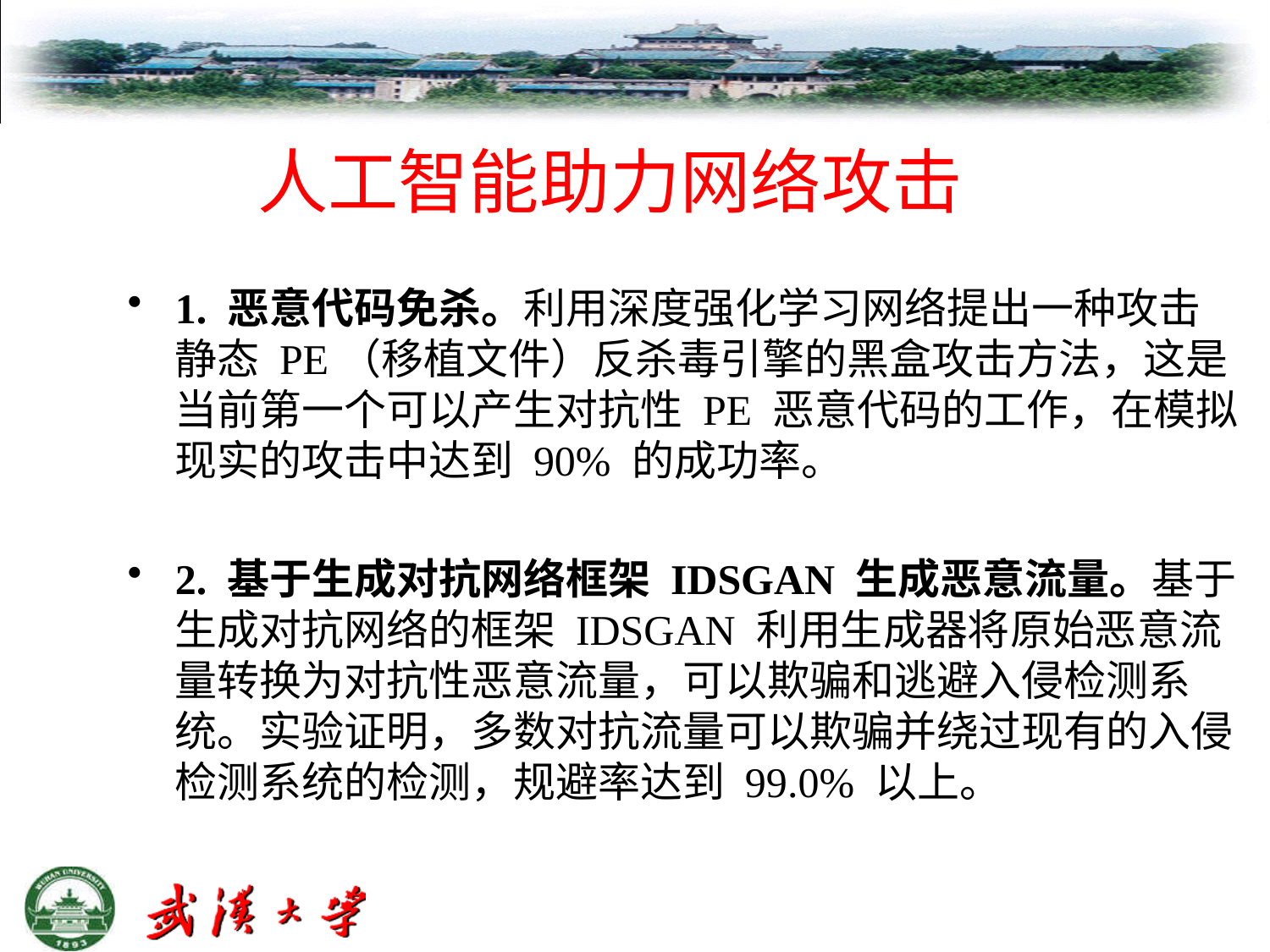

# 人工智能助力网络攻击
1. 恶意代码免杀。利用深度强化学习网络提出一种攻击静态 PE（移植文件）反杀毒引擎的黑盒攻击方法，这是当前第一个可以产生对抗性 PE 恶意代码的工作，在模拟现实的攻击中达到 90% 的成功率。

2. 基于生成对抗网络框架 IDSGAN 生成恶意流量。基于生成对抗网络的框架 IDSGAN 利用生成器将原始恶意流量转换为对抗性恶意流量，可以欺骗和逃避入侵检测系统。实验证明，多数对抗流量可以欺骗并绕过现有的入侵检测系统的检测，规避率达到 99.0% 以上。